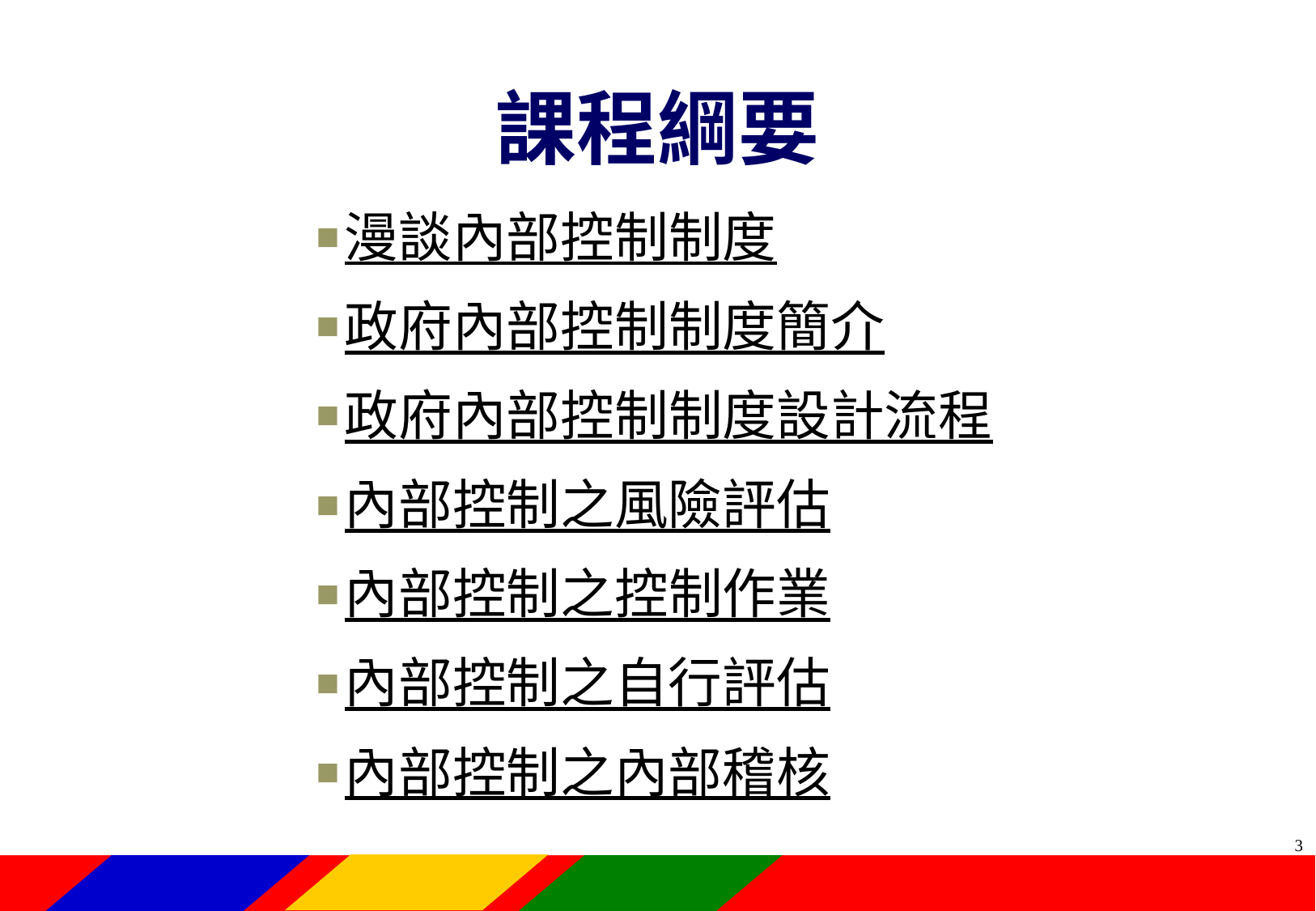

課程綱要
漫談內部控制制度
政府內部控制制度簡介
政府內部控制制度設計流程
內部控制之風險評估
內部控制之控制作業
內部控制之自行評估
內部控制之內部稽核
3